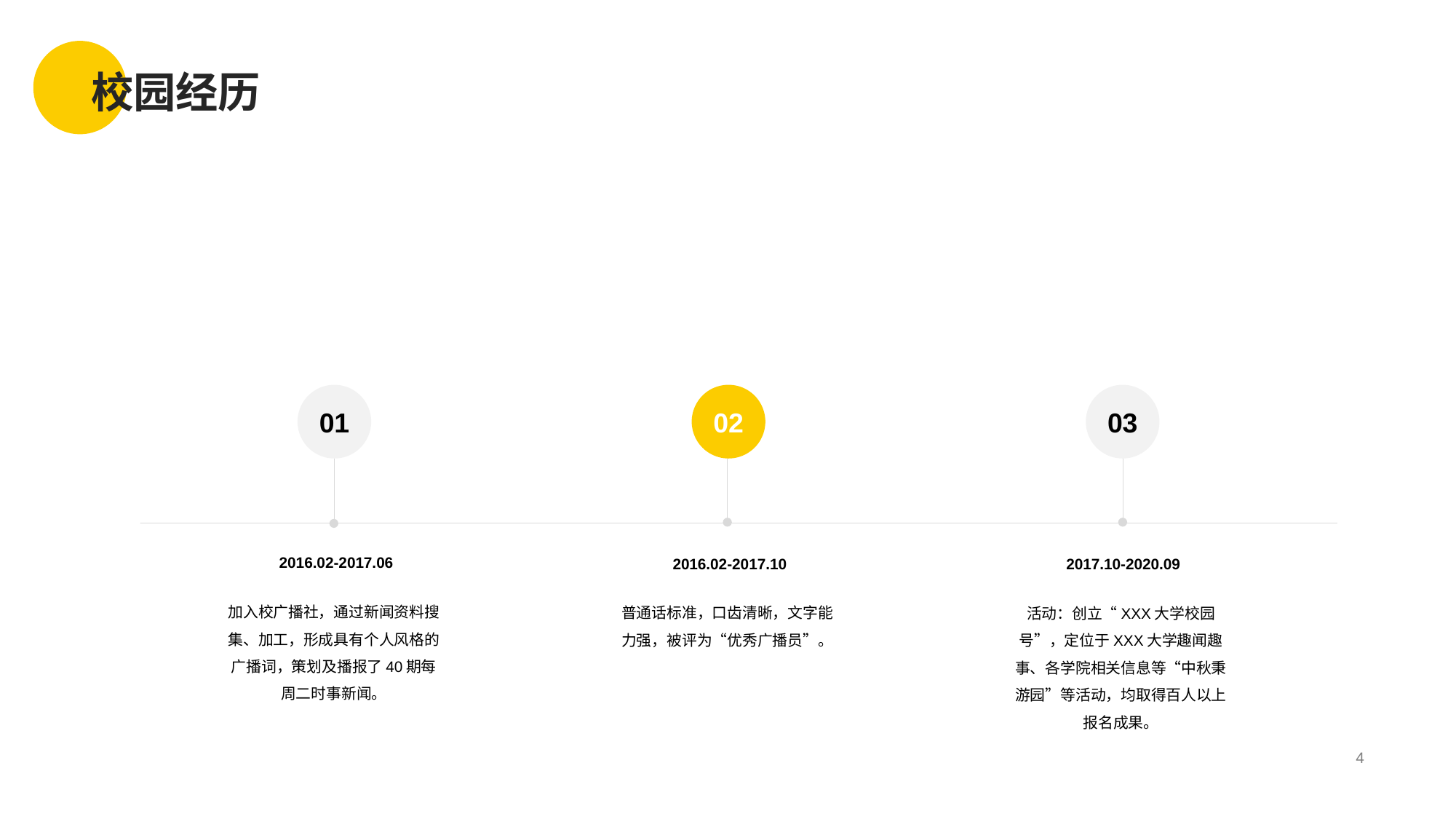

# 校园经历
校广播社-广播员
01
02
03
2016.02-2017.06
2016.02-2017.10
2017.10-2020.09
加入校广播社，通过新闻资料搜集、加工，形成具有个人风格的广播词，策划及播报了40期每周二时事新闻。
普通话标准，口齿清晰，文字能力强，被评为“优秀广播员”。
活动：创立“XXX大学校园号”，定位于XXX大学趣闻趣事、各学院相关信息等“中秋秉游园”等活动，均取得百人以上报名成果。
4